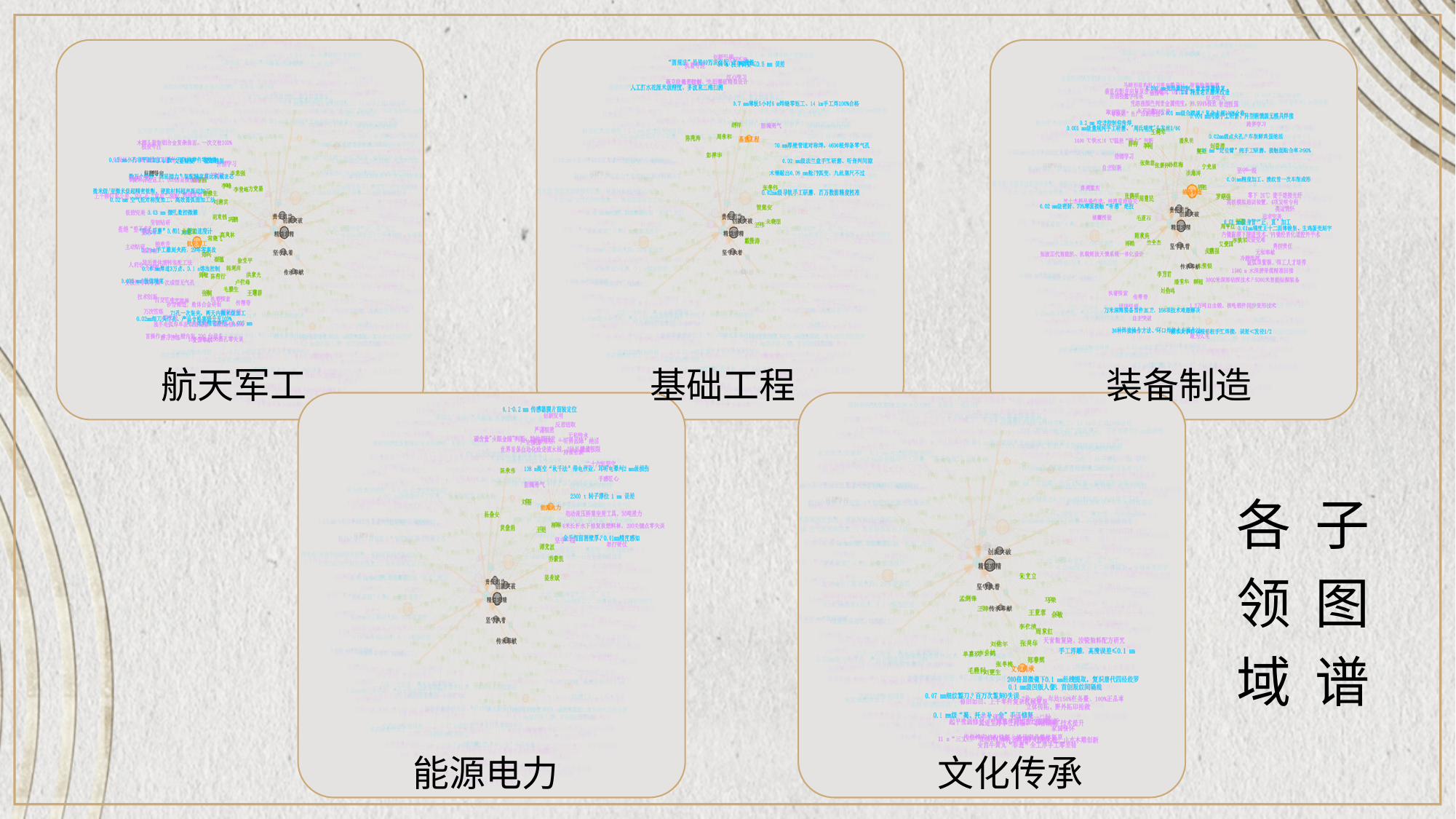

装备制造
航天军工
基础工程

各领域
子图谱
文化传承
能源电力